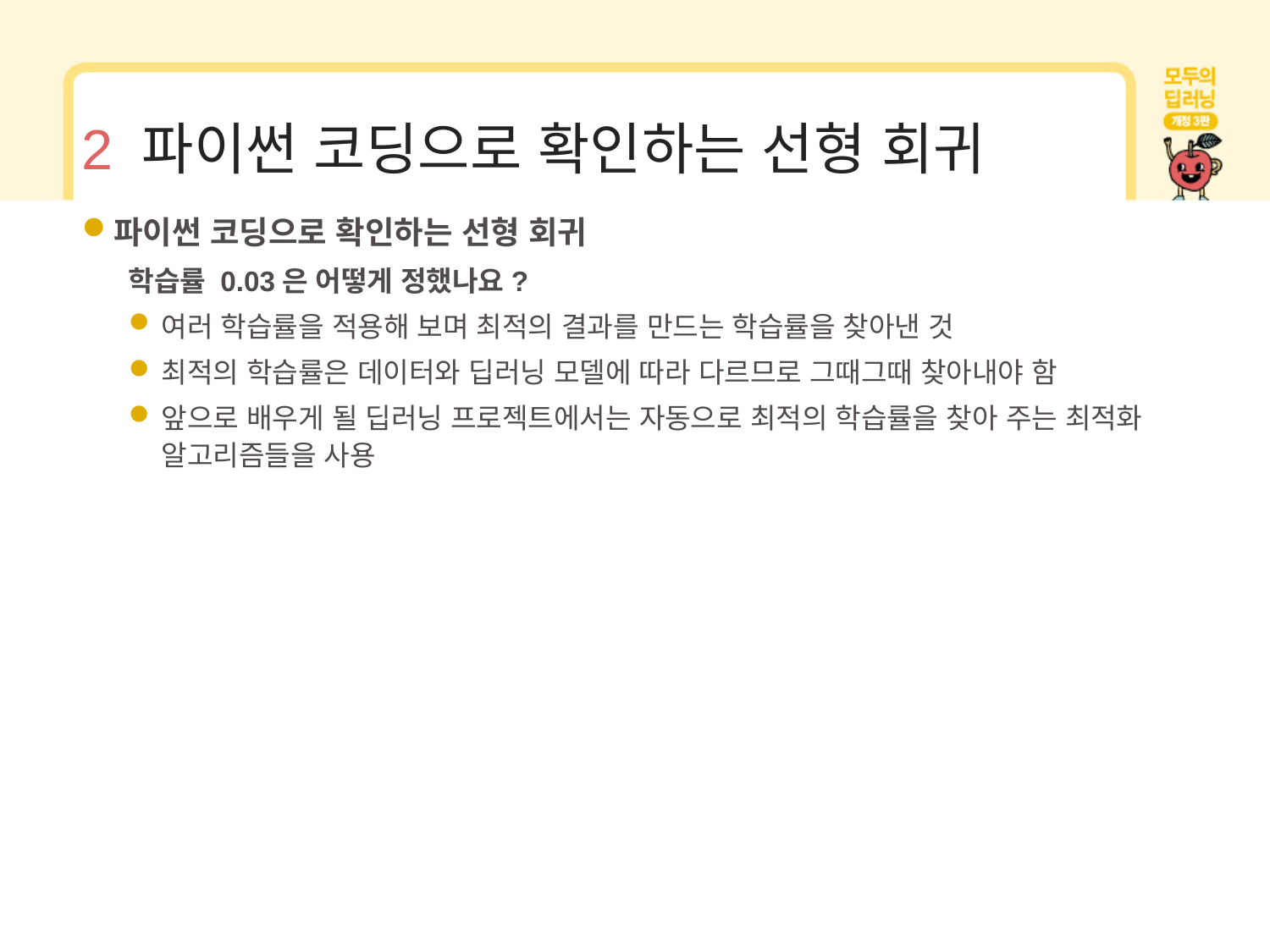

# 2 파이썬 코딩으로 확인하는 선형 회귀
파이썬 코딩으로 확인하는 선형 회귀
학습률 0.03은 어떻게 정했나요?
여러 학습률을 적용해 보며 최적의 결과를 만드는 학습률을 찾아낸 것
최적의 학습률은 데이터와 딥러닝 모델에 따라 다르므로 그때그때 찾아내야 함
앞으로 배우게 될 딥러닝 프로젝트에서는 자동으로 최적의 학습률을 찾아 주는 최적화 알고리즘들을 사용